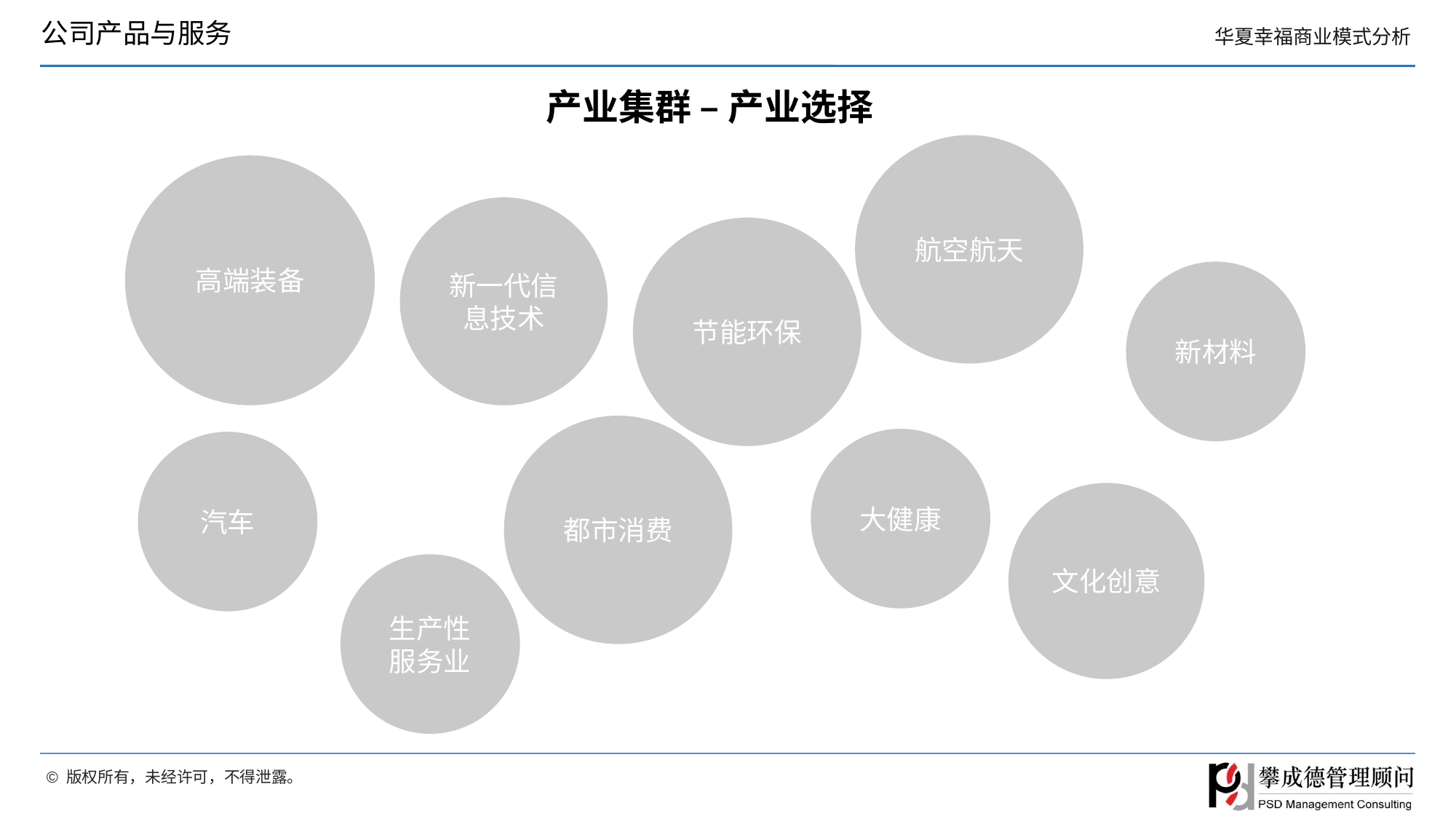

公司产品与服务
产业集群 – 产业选择
航空航天
高端装备
新一代信息技术
节能环保
新材料
都市消费
大健康
汽车
文化创意
生产性服务业